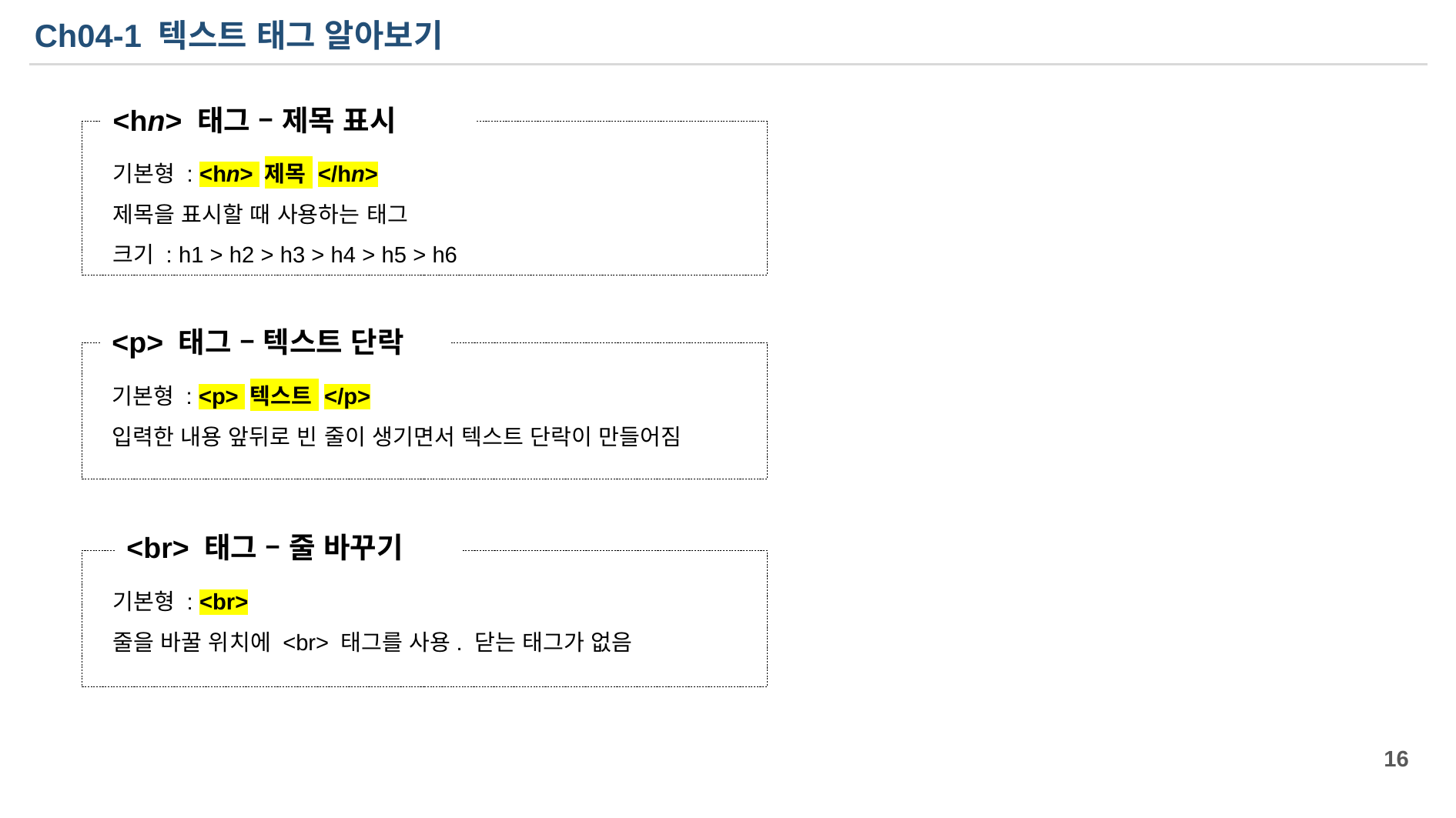

# Ch04-1 텍스트 태그 알아보기
<hn> 태그 – 제목 표시

기본형 : <hn> 제목 </hn>
제목을 표시할 때 사용하는 태그
크기 : h1 > h2 > h3 > h4 > h5 > h6
<p> 태그 – 텍스트 단락

기본형 : <p> 텍스트 </p>
입력한 내용 앞뒤로 빈 줄이 생기면서 텍스트 단락이 만들어짐
<br> 태그 – 줄 바꾸기

기본형 : <br>
줄을 바꿀 위치에 <br> 태그를 사용. 닫는 태그가 없음
16